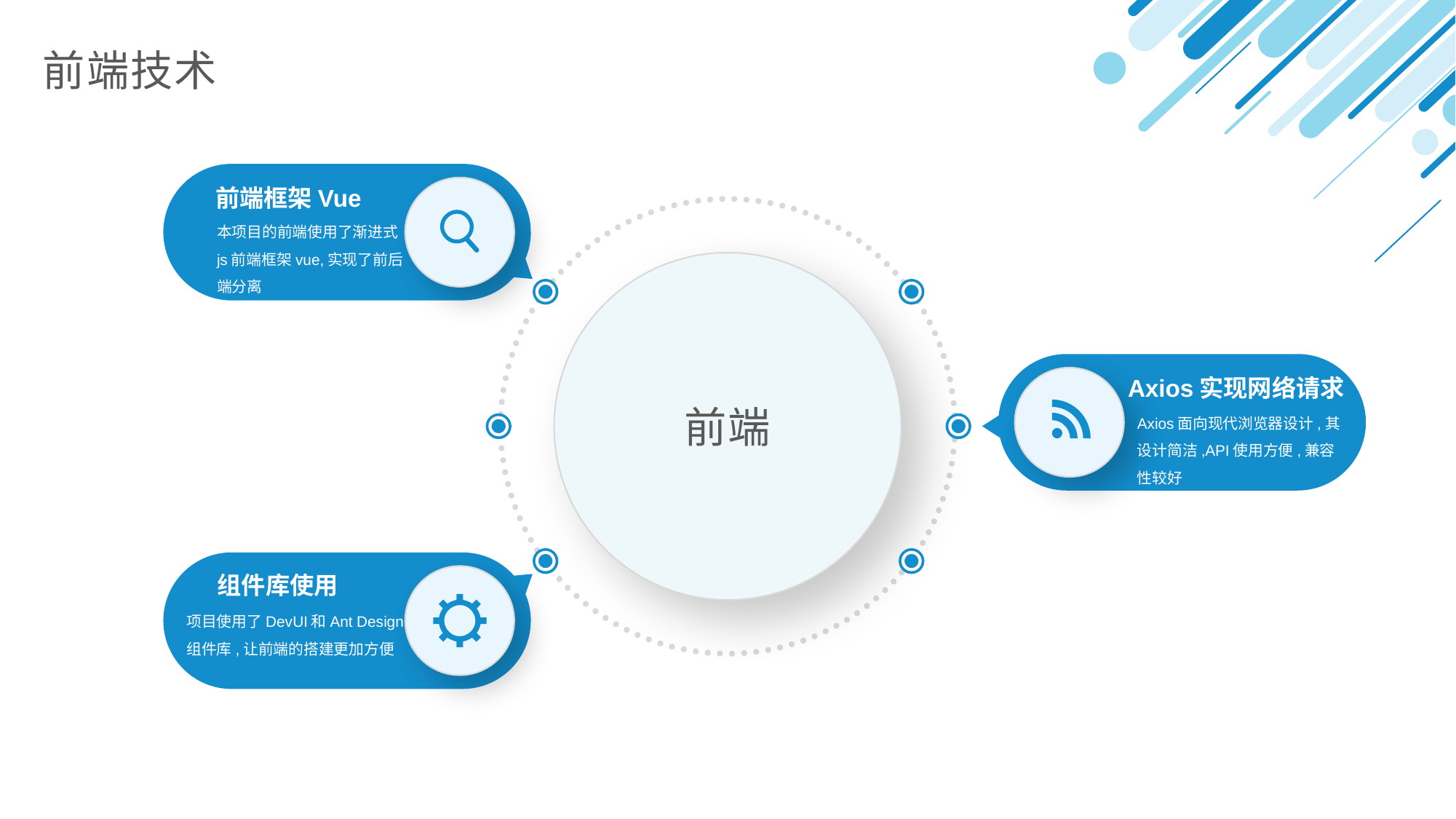

前端技术

前端框架Vue
本项目的前端使用了渐进式js前端框架vue,实现了前后端分离

Axios实现网络请求

项目使用了DevUI和Ant Design组件库,让前端的搭建更加方便
组件库使用

Axios实现网络请求
Axios面向现代浏览器设计,其设计简洁,API使用方便,兼容性较好

前端